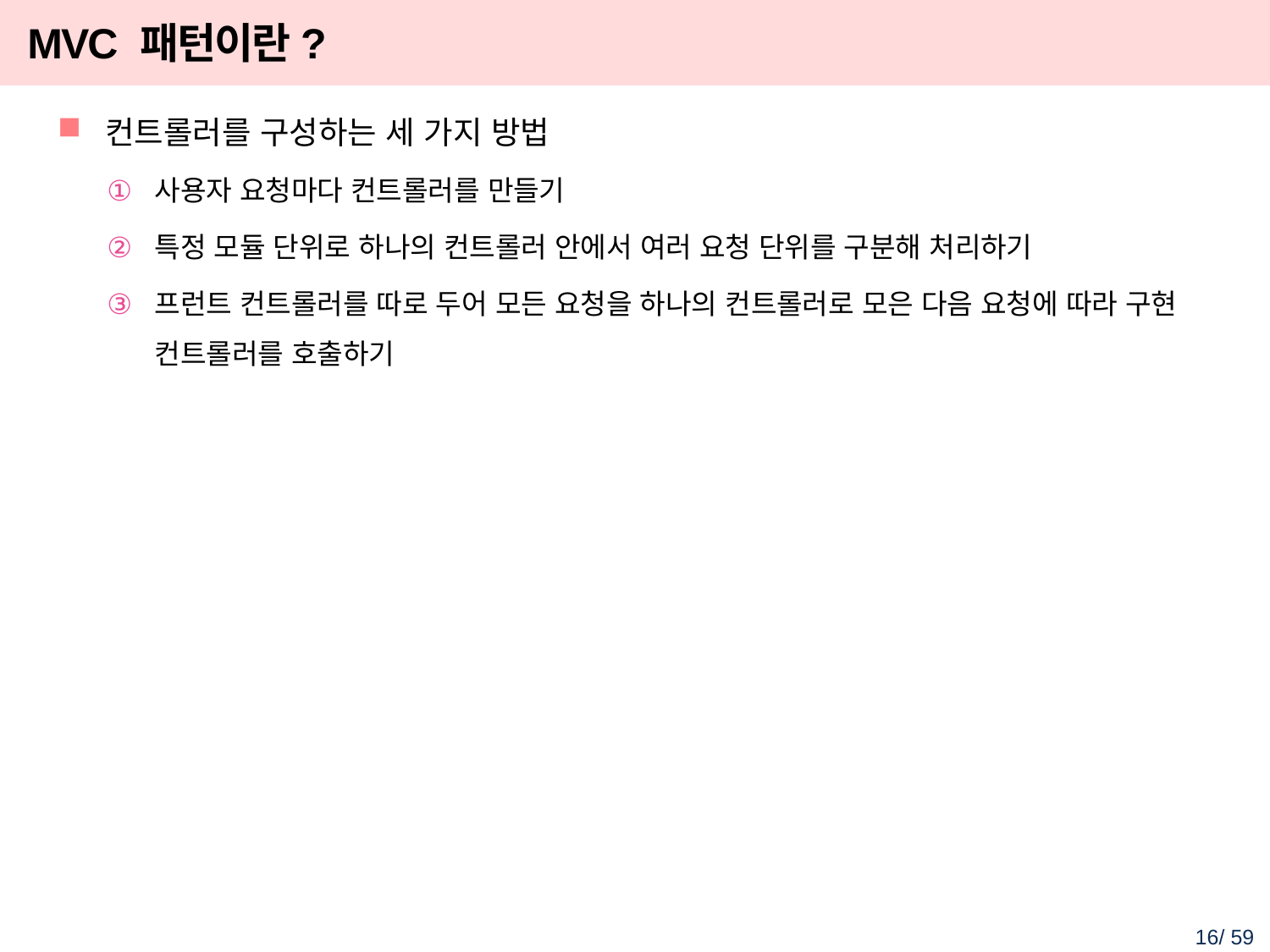

# MVC 패턴이란?
컨트롤러를 구성하는 세 가지 방법
사용자 요청마다 컨트롤러를 만들기
특정 모듈 단위로 하나의 컨트롤러 안에서 여러 요청 단위를 구분해 처리하기
프런트 컨트롤러를 따로 두어 모든 요청을 하나의 컨트롤러로 모은 다음 요청에 따라 구현 컨트롤러를 호출하기